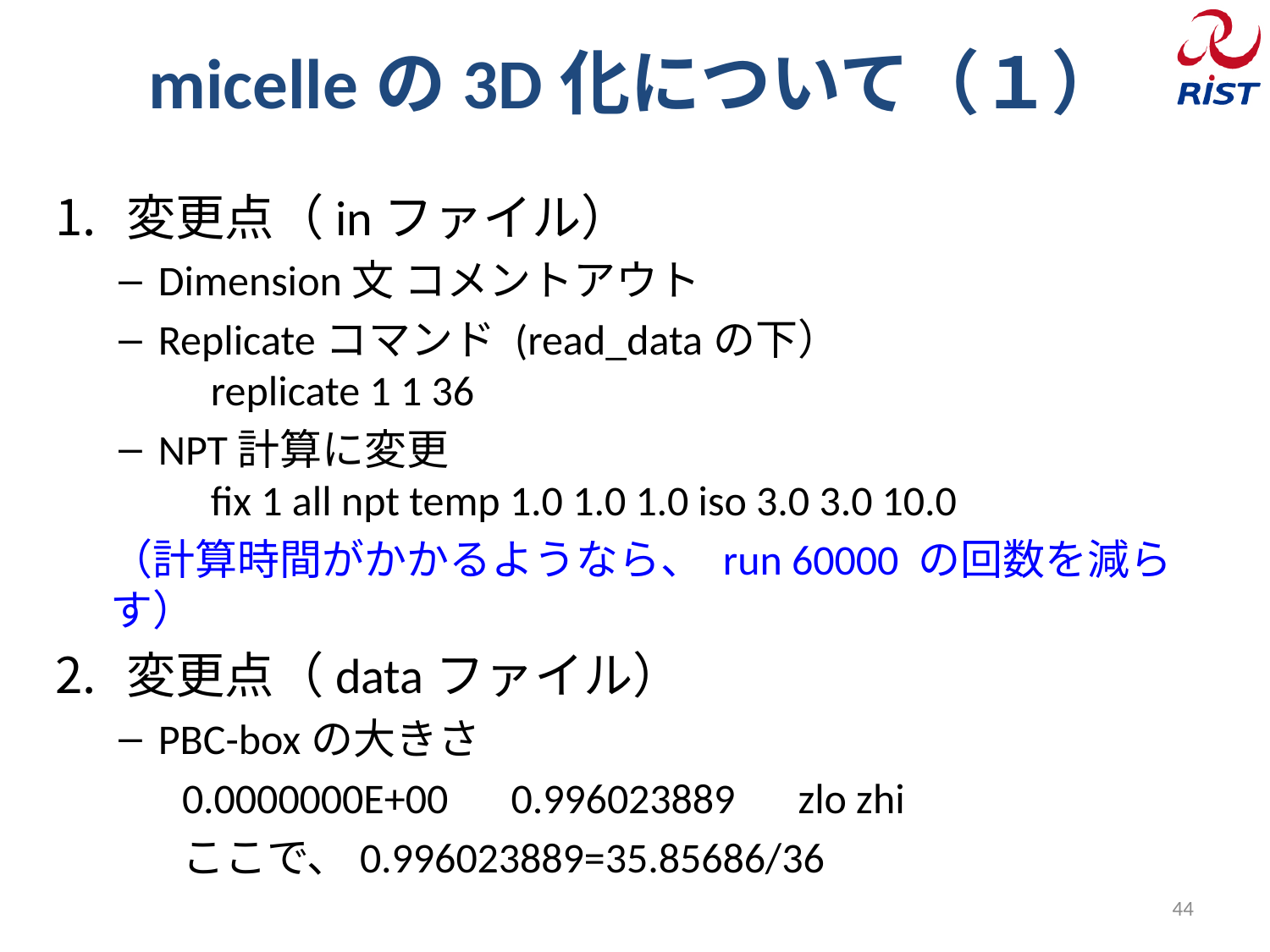

# micelleの3D化について（１）
変更点（inファイル）
Dimension文 コメントアウト
Replicateコマンド (read_dataの下）
　replicate 1 1 36
NPT計算に変更
　fix 1 all npt temp 1.0 1.0 1.0 iso 3.0 3.0 10.0
（計算時間がかかるようなら、 run 60000 の回数を減らす）
変更点（dataファイル）
PBC-boxの大きさ
0.0000000E+00　0.996023889　zlo zhi
ここで、0.996023889=35.85686/36
44